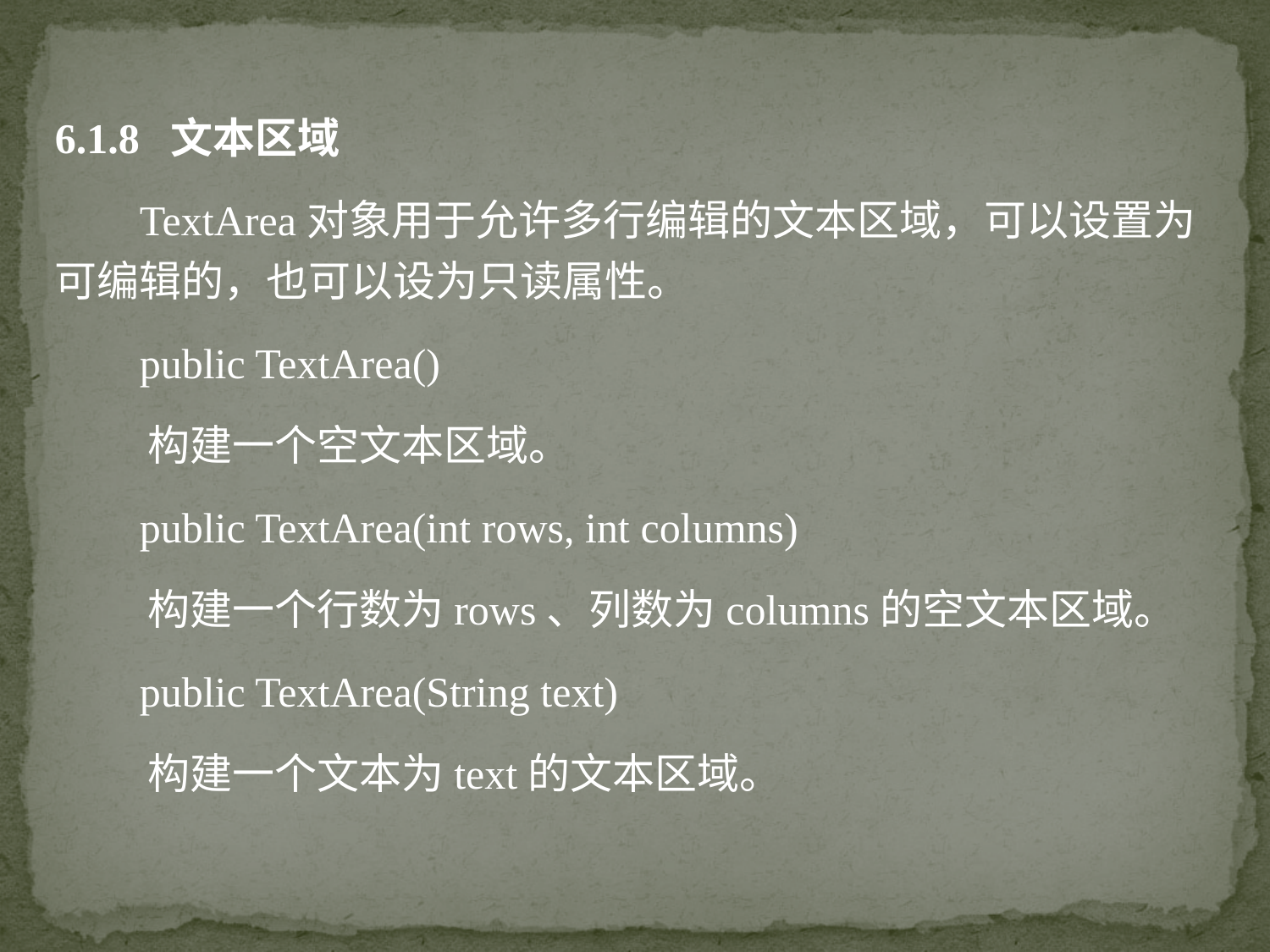

6.1.8  文本区域
        TextArea对象用于允许多行编辑的文本区域，可以设置为可编辑的，也可以设为只读属性。
        public TextArea()
  构建一个空文本区域。
  public TextArea(int rows, int columns)
  构建一个行数为rows、列数为columns的空文本区域。
  public TextArea(String text)
  构建一个文本为text的文本区域。